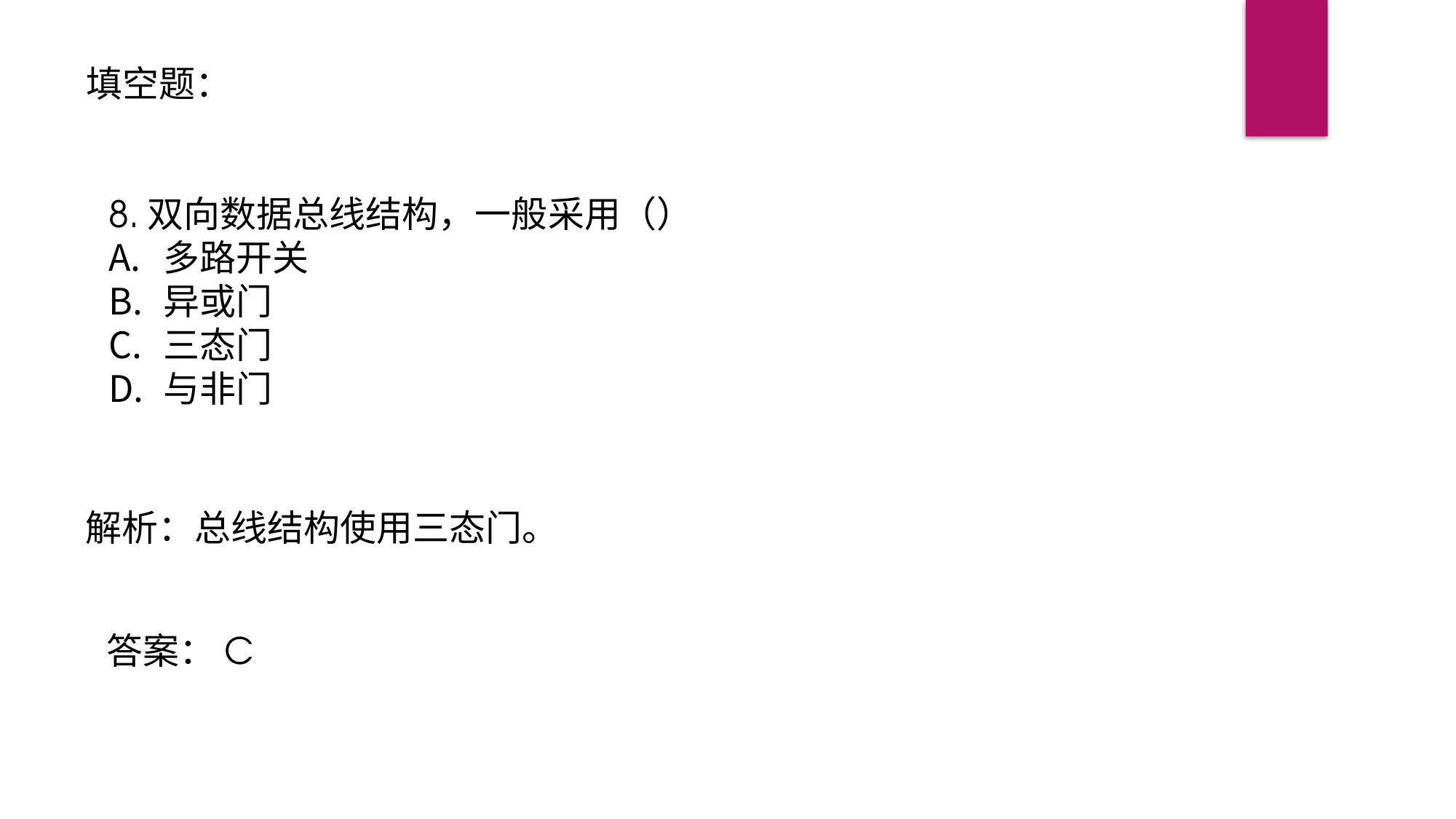

填空题：
8.双向数据总线结构，一般采用（）
多路开关
异或门
三态门
与非门

解析：总线结构使用三态门。
答案：C